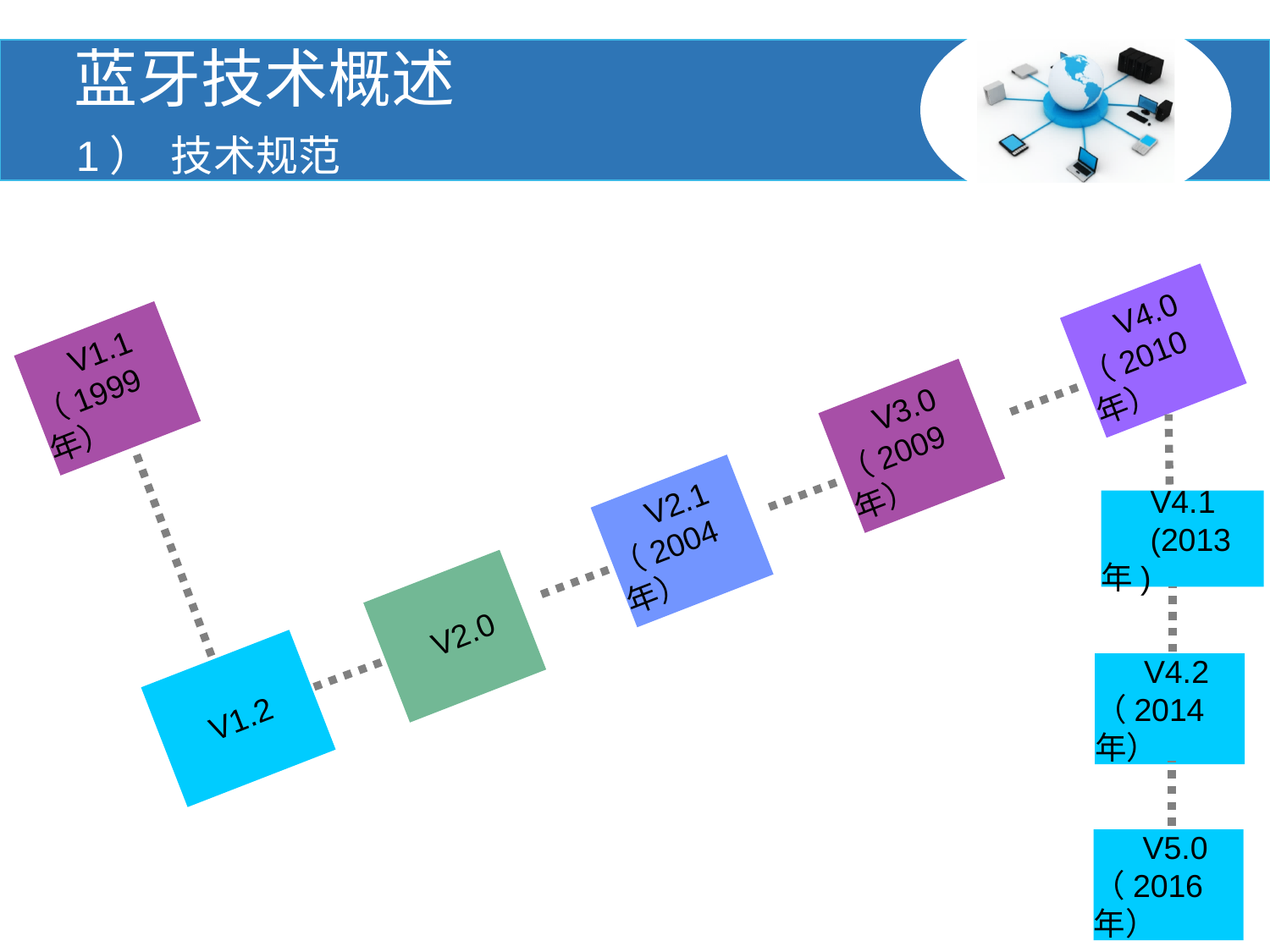

蓝牙技术概述
1）  技术规范

V4.0（2010年）
V1.1（1999年）
V3.0（2009年）
V2.1（2004年）
V4.1
(2013年)
V2.0
V4.2（2014年）
V1.2
V5.0（2016年）